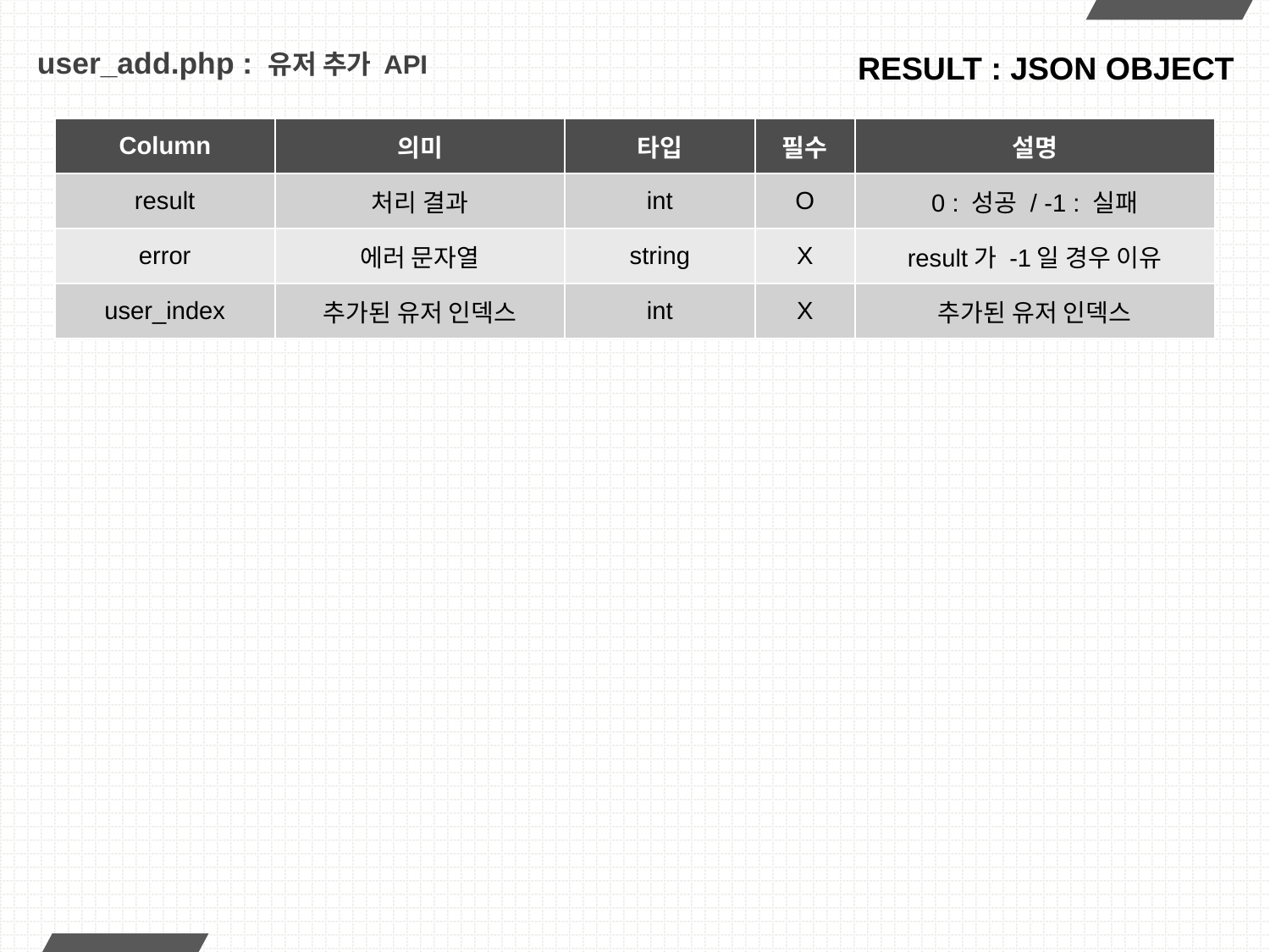

# user_add.php : 유저 추가 API
RESULT : JSON OBJECT
| Column | 의미 | 타입 | 필수 | 설명 |
| --- | --- | --- | --- | --- |
| result | 처리 결과 | int | O | 0 : 성공 / -1 : 실패 |
| error | 에러 문자열 | string | X | result가 -1일 경우 이유 |
| user\_index | 추가된 유저 인덱스 | int | X | 추가된 유저 인덱스 |